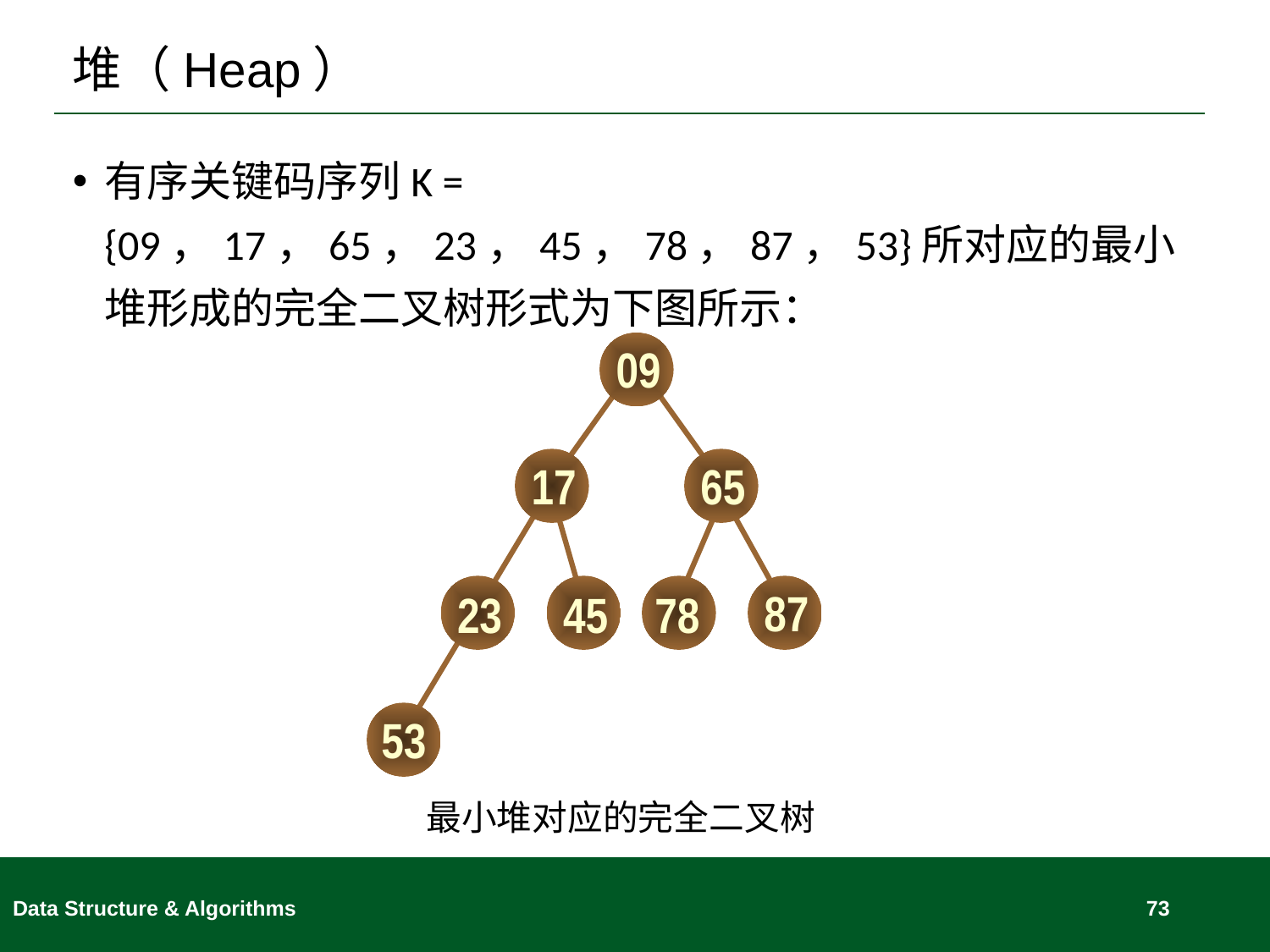

# 堆（Heap）
有序关键码序列K = {09，17，65，23，45，78，87，53}所对应的最小堆形成的完全二叉树形式为下图所示：

09

17

65

87
23
45
78

53
最小堆对应的完全二叉树
Data Structure & Algorithms
73